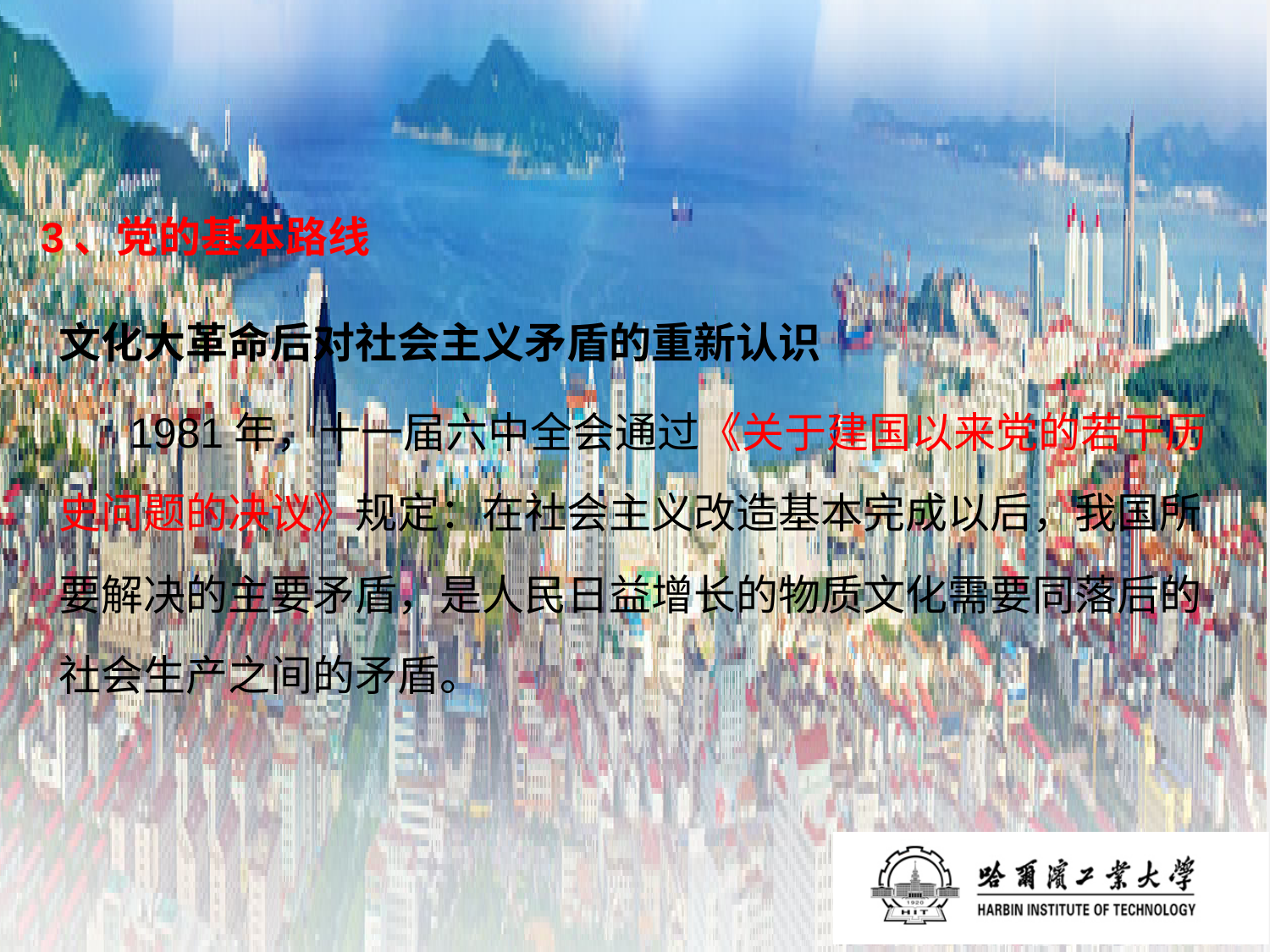

# 3、党的基本路线
文化大革命后对社会主义矛盾的重新认识
      1981年，十一届六中全会通过《关于建国以来党的若干历史问题的决议》规定：在社会主义改造基本完成以后，我国所要解决的主要矛盾，是人民日益增长的物质文化需要同落后的社会生产之间的矛盾。